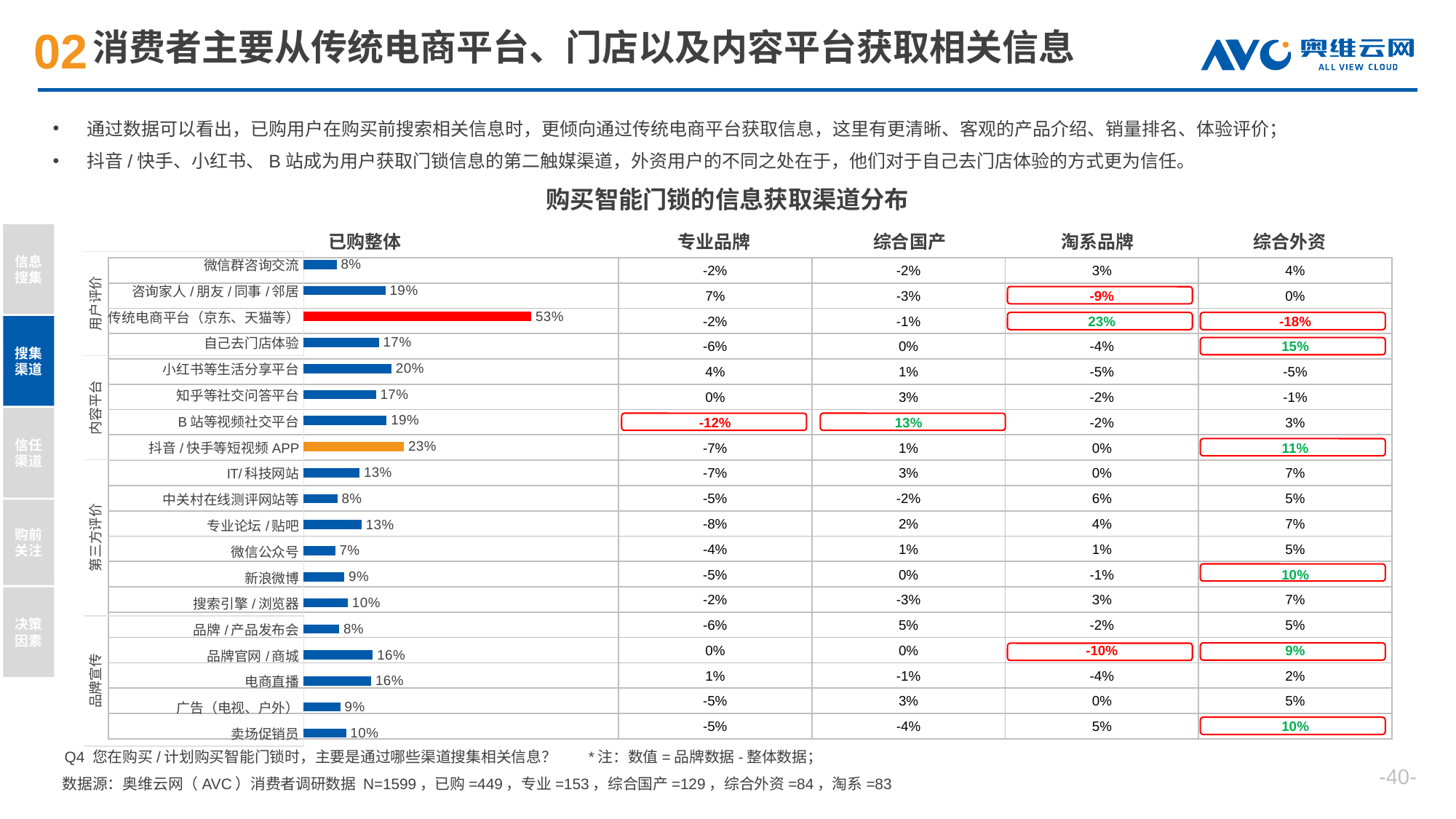

# 消费者主要从传统电商平台、门店以及内容平台获取相关信息
通过数据可以看出，已购用户在购买前搜索相关信息时，更倾向通过传统电商平台获取信息，这里有更清晰、客观的产品介绍、销量排名、体验评价；
抖音/快手、小红书、B站成为用户获取门锁信息的第二触媒渠道，外资用户的不同之处在于，他们对于自己去门店体验的方式更为信任。
购买智能门锁的信息获取渠道分布
信息搜集
搜集渠道
信任渠道
购前关注
决策因素
已购整体
专业品牌
综合国产
淘系品牌
综合外资

### Chart

| Category | 已购整体 |
|---|---|
| 微信群咨询交流 | 0.076 |
| 咨询家人/朋友/同事/邻居 | 0.189 |
| 传统电商平台（京东、天猫等） | 0.526 |
| 自己去门店体验 | 0.174 |
| 小红书等生活分享平台 | 0.203 |
| 知乎等社交问答平台 | 0.167 |
| B站等视频社交平台 | 0.192 |
| 抖音/快手等短视频APP | 0.232 |
| IT/科技网站 | 0.129 |
| 中关村在线测评网站等 | 0.078 |
| 专业论坛/贴吧 | 0.134 |
| 微信公众号 | 0.073 |
| 新浪微博 | 0.094 |
| 搜索引擎/浏览器 | 0.102 |
| 品牌/产品发布会 | 0.082 |
| 品牌官网/商城 | 0.16 |
| 电商直播 | 0.156 |
| 广告（电视、户外） | 0.085 |
| 卖场促销员 | 0.098 |
|  | -2% | -2% | 3% | 4% |
| --- | --- | --- | --- | --- |
|  | 7% | -3% | -9% | 0% |
|  | -2% | -1% | 23% | -18% |
|  | -6% | 0% | -4% | 15% |
|  | 4% | 1% | -5% | -5% |
|  | 0% | 3% | -2% | -1% |
|  | -12% | 13% | -2% | 3% |
|  | -7% | 1% | 0% | 11% |
|  | -7% | 3% | 0% | 7% |
|  | -5% | -2% | 6% | 5% |
|  | -8% | 2% | 4% | 7% |
|  | -4% | 1% | 1% | 5% |
|  | -5% | 0% | -1% | 10% |
|  | -2% | -3% | 3% | 7% |
|  | -6% | 5% | -2% | 5% |
|  | 0% | 0% | -10% | 9% |
|  | 1% | -1% | -4% | 2% |
|  | -5% | 3% | 0% | 5% |
|  | -5% | -4% | 5% | 10% |

Q4 您在购买/计划购买智能门锁时，主要是通过哪些渠道搜集相关信息？
*注：数值=品牌数据-整体数据；
-40-
数据源：奥维云网（AVC）消费者调研数据 N=1599，已购=449，专业=153，综合国产=129，综合外资=84，淘系=83